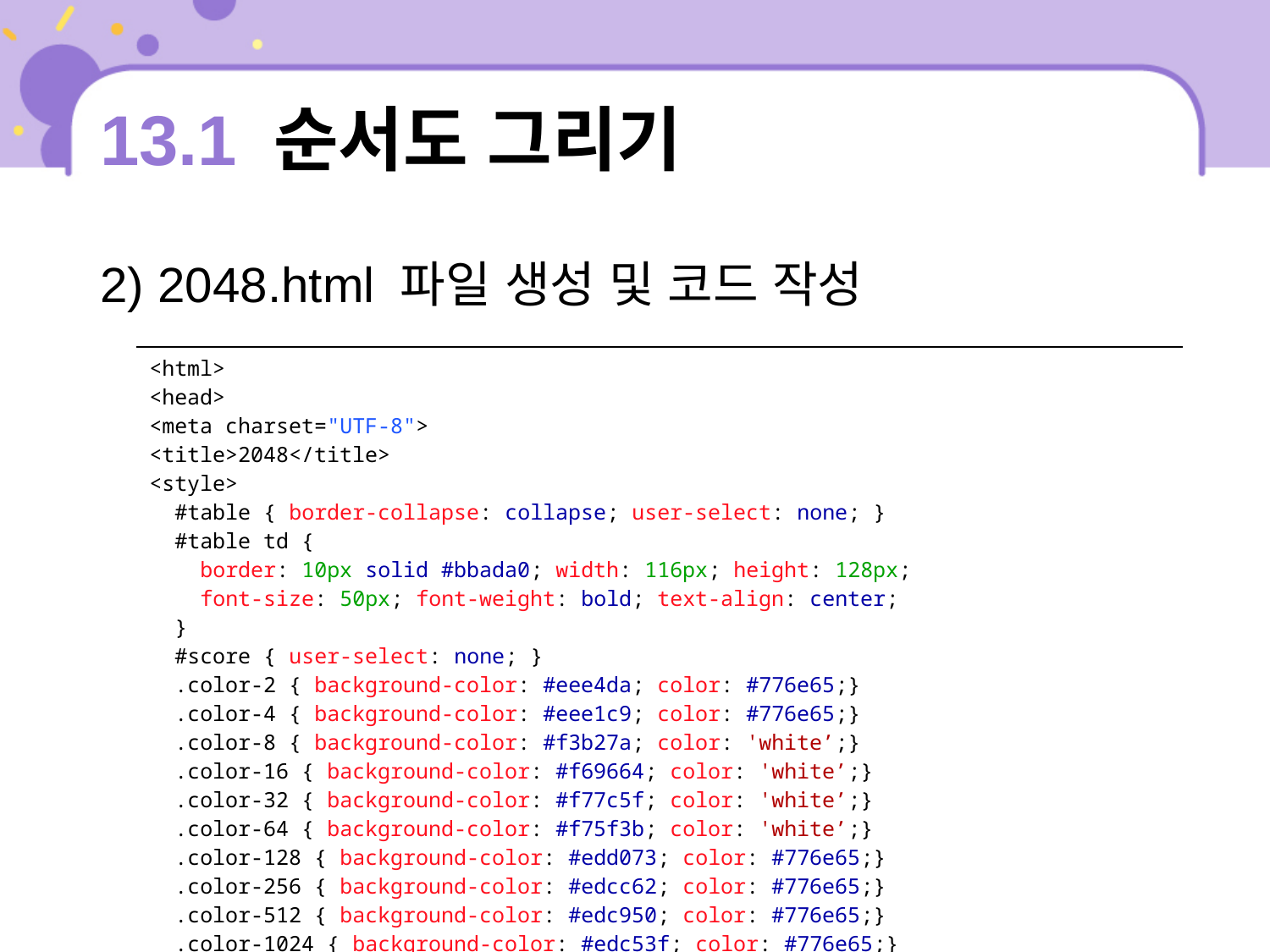

# 13.1 순서도 그리기
2) 2048.html 파일 생성 및 코드 작성

| <html> <head> <meta charset="UTF-8"> <title>2048</title> <style> #table { border-collapse: collapse; user-select: none; } #table td { border: 10px solid #bbada0; width: 116px; height: 128px; font-size: 50px; font-weight: bold; text-align: center; } #score { user-select: none; } .color-2 { background-color: #eee4da; color: #776e65;} .color-4 { background-color: #eee1c9; color: #776e65;} .color-8 { background-color: #f3b27a; color: 'white’;} .color-16 { background-color: #f69664; color: 'white’;} .color-32 { background-color: #f77c5f; color: 'white’;} .color-64 { background-color: #f75f3b; color: 'white’;} .color-128 { background-color: #edd073; color: #776e65;} .color-256 { background-color: #edcc62; color: #776e65;} .color-512 { background-color: #edc950; color: #776e65;} .color-1024 { background-color: #edc53f; color: #776e65;} |
| --- |